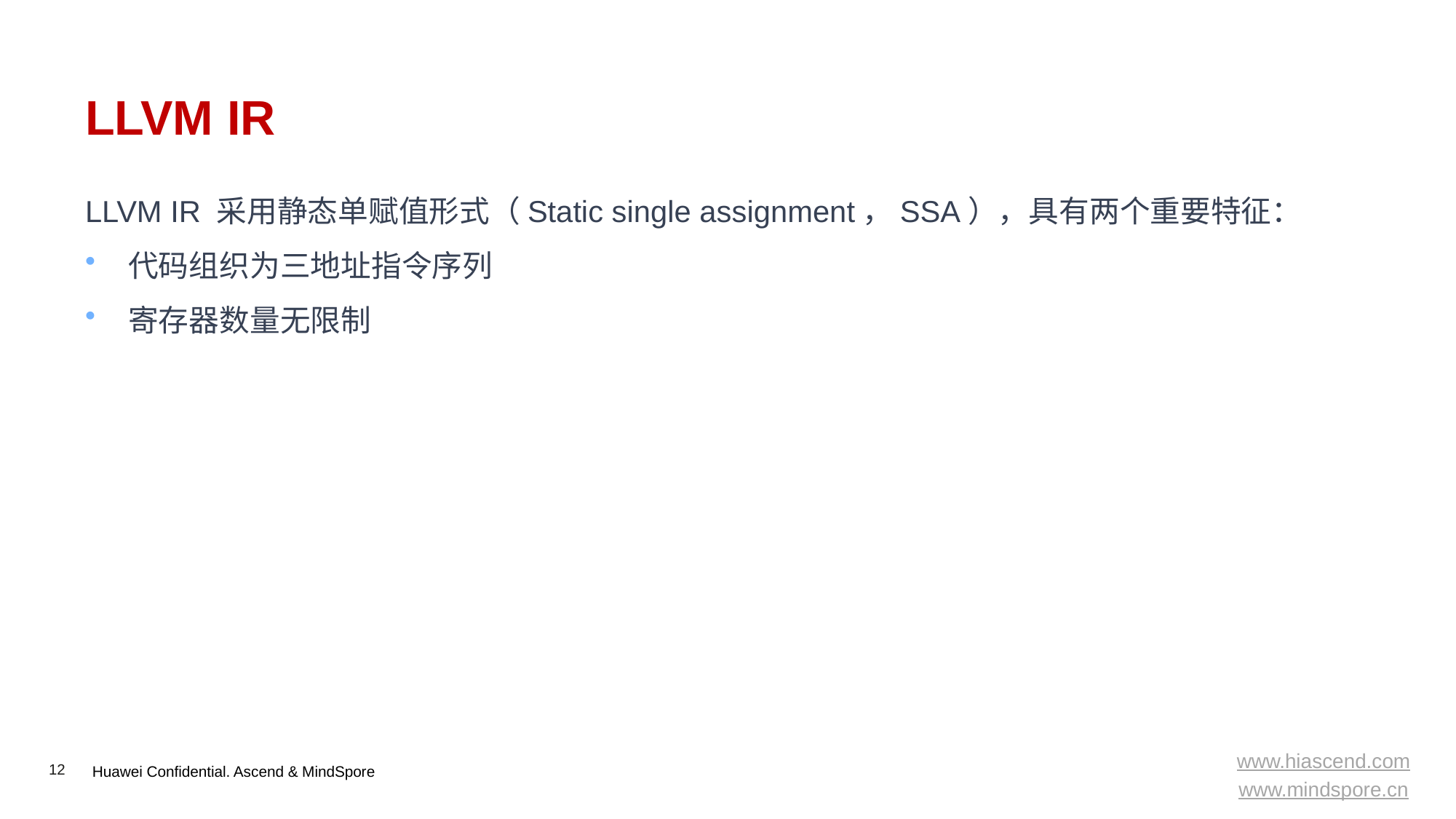

# LLVM IR
LLVM IR 采用静态单赋值形式（Static single assignment，SSA），具有两个重要特征：
代码组织为三地址指令序列
寄存器数量无限制